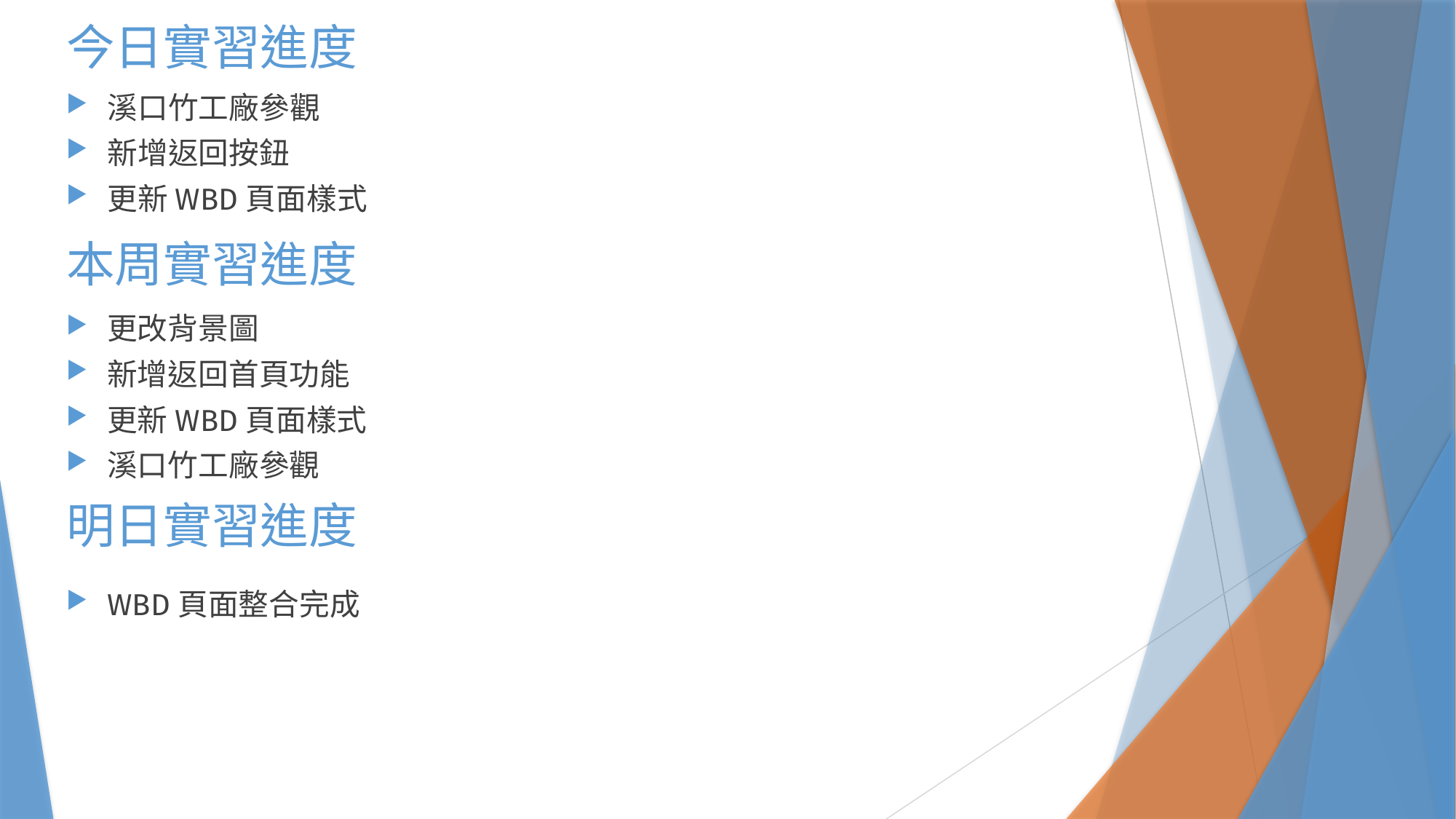

今日實習進度
溪口竹工廠參觀
新增返回按鈕
更新WBD頁面樣式

# 本周實習進度
更改背景圖
新增返回首頁功能
更新WBD頁面樣式
溪口竹工廠參觀

明日實習進度
WBD頁面整合完成